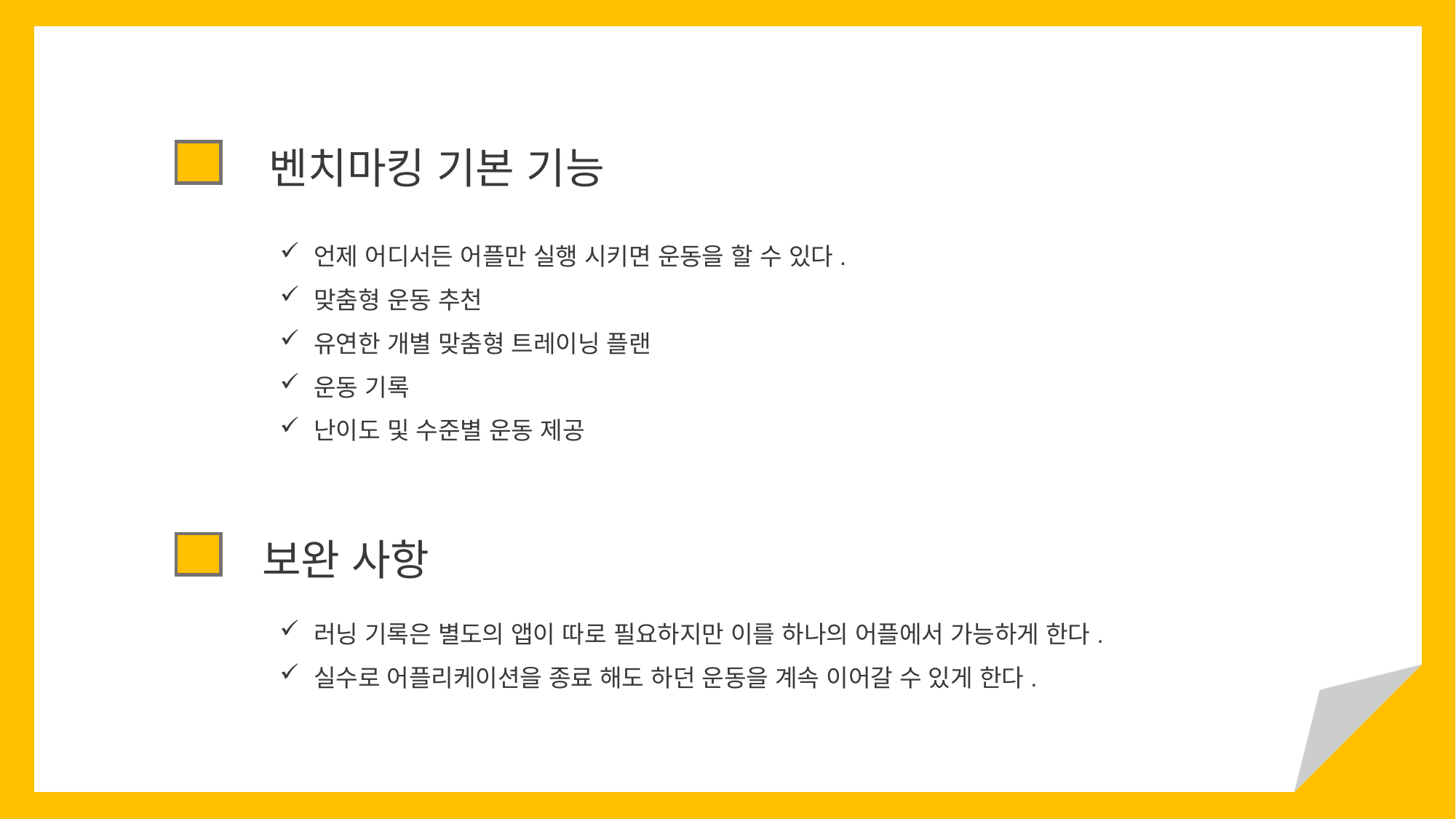

벤치마킹 기본 기능

언제 어디서든 어플만 실행 시키면 운동을 할 수 있다.
맞춤형 운동 추천
유연한 개별 맞춤형 트레이닝 플랜
운동 기록
난이도 및 수준별 운동 제공
보완 사항

러닝 기록은 별도의 앱이 따로 필요하지만 이를 하나의 어플에서 가능하게 한다.
실수로 어플리케이션을 종료 해도 하던 운동을 계속 이어갈 수 있게 한다.